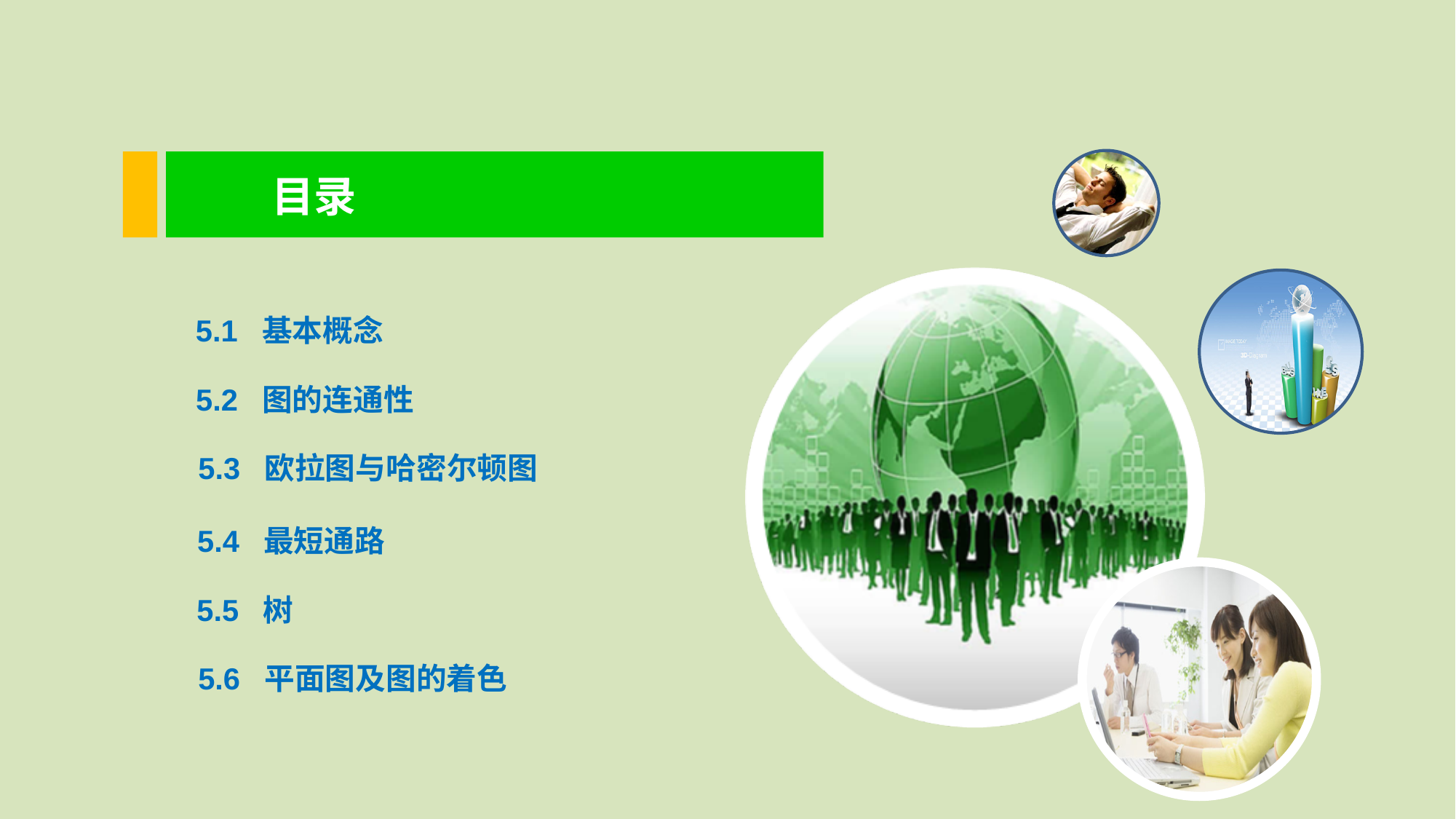

目录

5.1  基本概念
5.2  图的连通性
5.3  欧拉图与哈密尔顿图
5.4  最短通路

5.5  树
5.6  平面图及图的着色